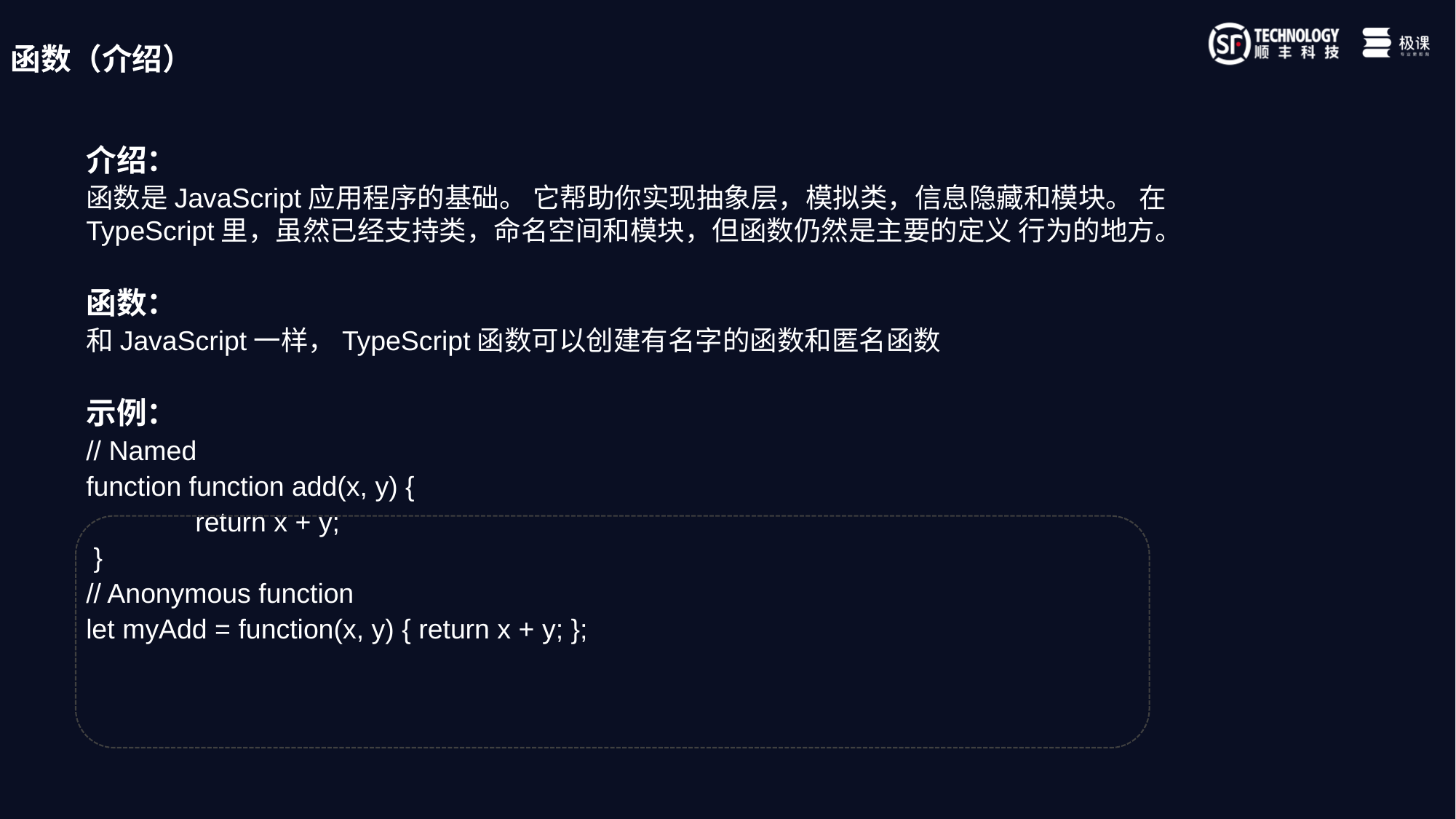

函数（介绍）
介绍：
函数是JavaScript应用程序的基础。 它帮助你实现抽象层，模拟类，信息隐藏和模块。 在TypeScript里，虽然已经支持类，命名空间和模块，但函数仍然是主要的定义 行为的地方。
函数：
和JavaScript一样，TypeScript函数可以创建有名字的函数和匿名函数
示例：
// Named
function function add(x, y) {
	return x + y;
 }
// Anonymous function
let myAdd = function(x, y) { return x + y; };